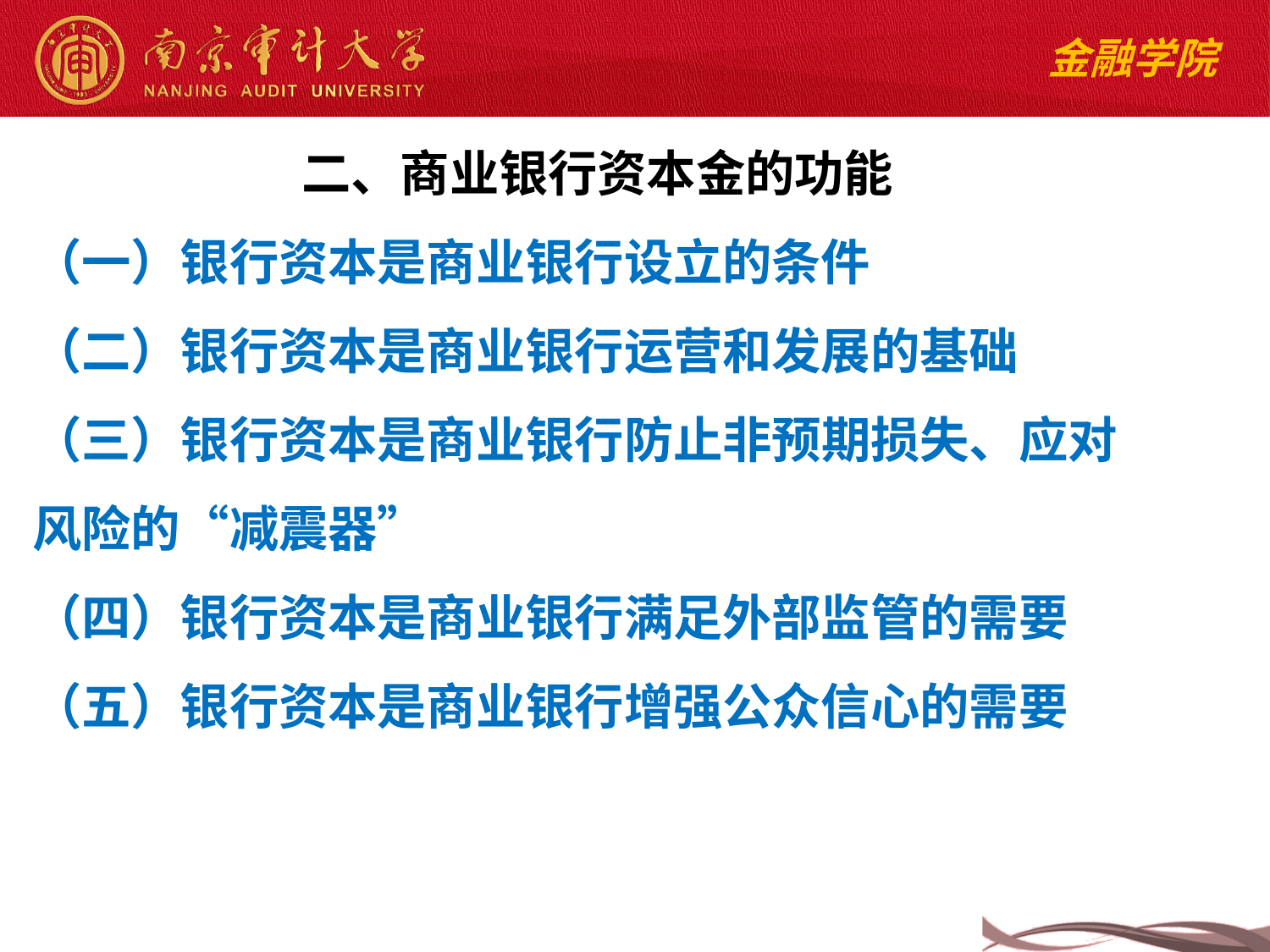

二、商业银行资本金的功能
（一）银行资本是商业银行设立的条件
（二）银行资本是商业银行运营和发展的基础
（三）银行资本是商业银行防止非预期损失、应对风险的“减震器”
（四）银行资本是商业银行满足外部监管的需要
（五）银行资本是商业银行增强公众信心的需要